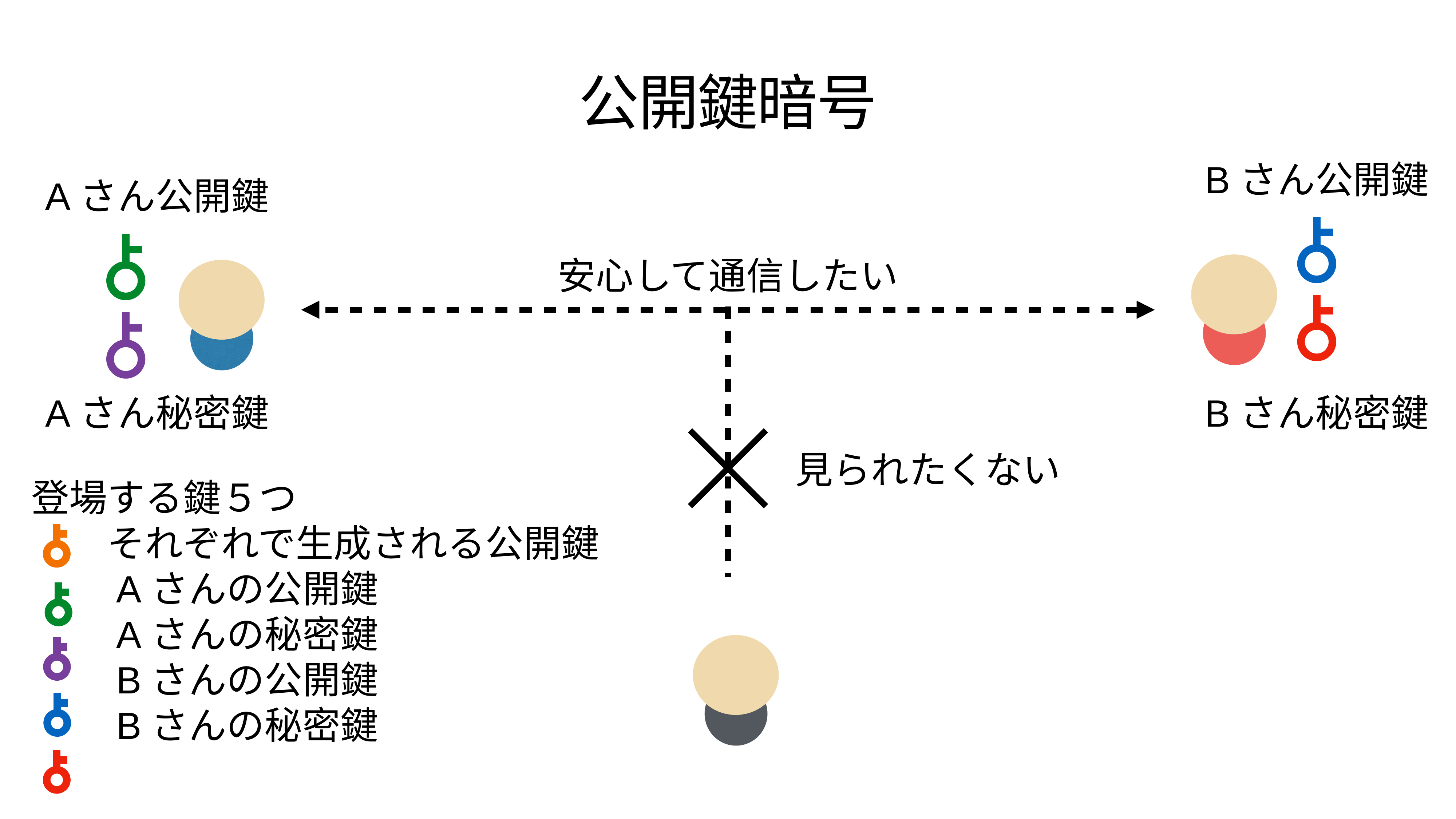

公開鍵暗号
Bさん公開鍵
Aさん公開鍵

安心して通信したい

Aさん秘密鍵
Bさん秘密鍵

見られたくない
登場する鍵５つ
　　それぞれで生成される公開鍵
　　Aさんの公開鍵
　　Aさんの秘密鍵
　　Bさんの公開鍵
　　Bさんの秘密鍵